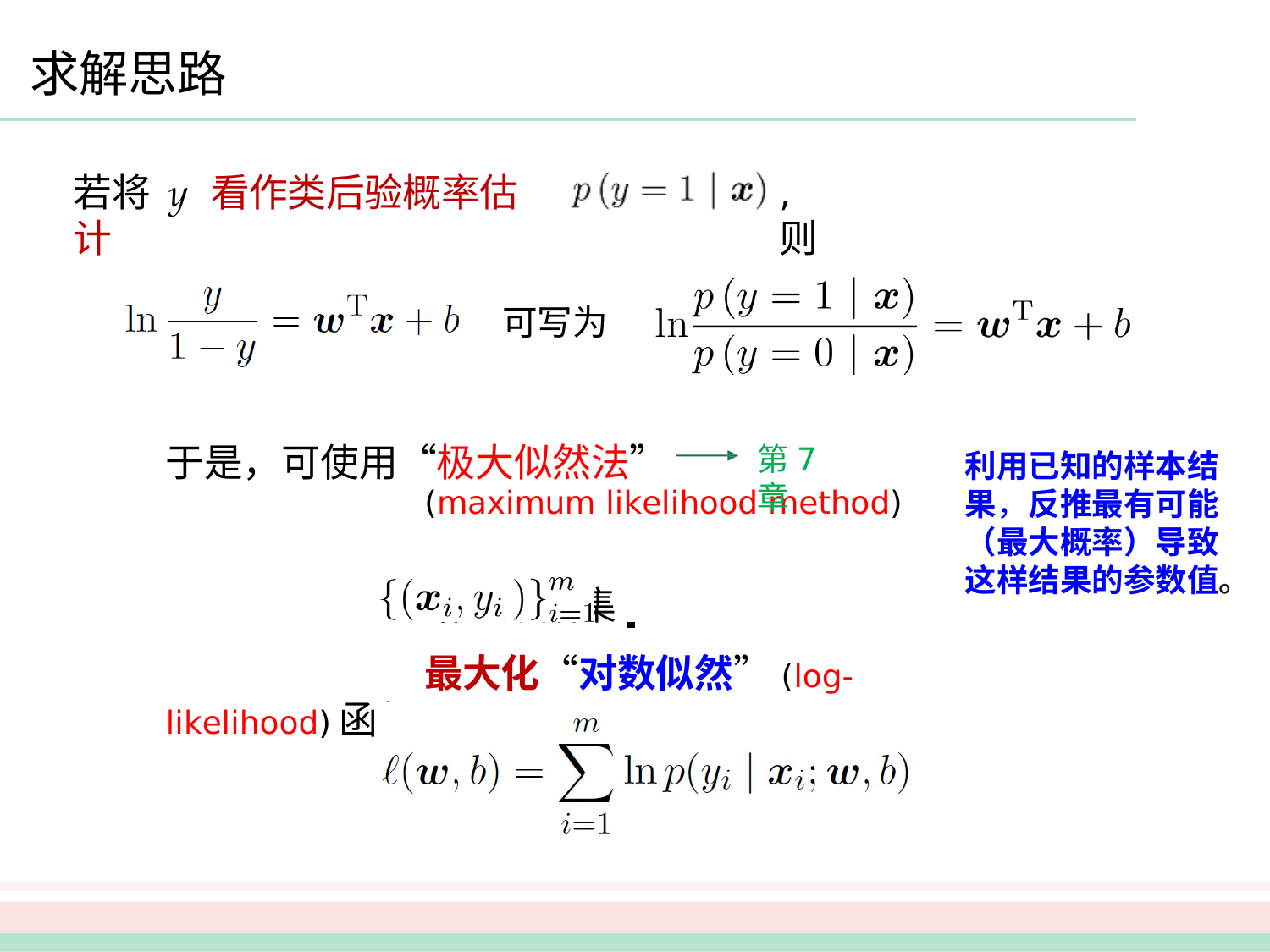

# 求解思路

, 则
若将 y 看作类后验概率估计

可写为

于是，可使用“极大似然法”
第7章
利用已知的样本结果，反推最有可能（最大概率）导致这样结果的参数值。

(maximum likelihood method)

给定数据集
最大化“对数似然”(log-likelihood)函数